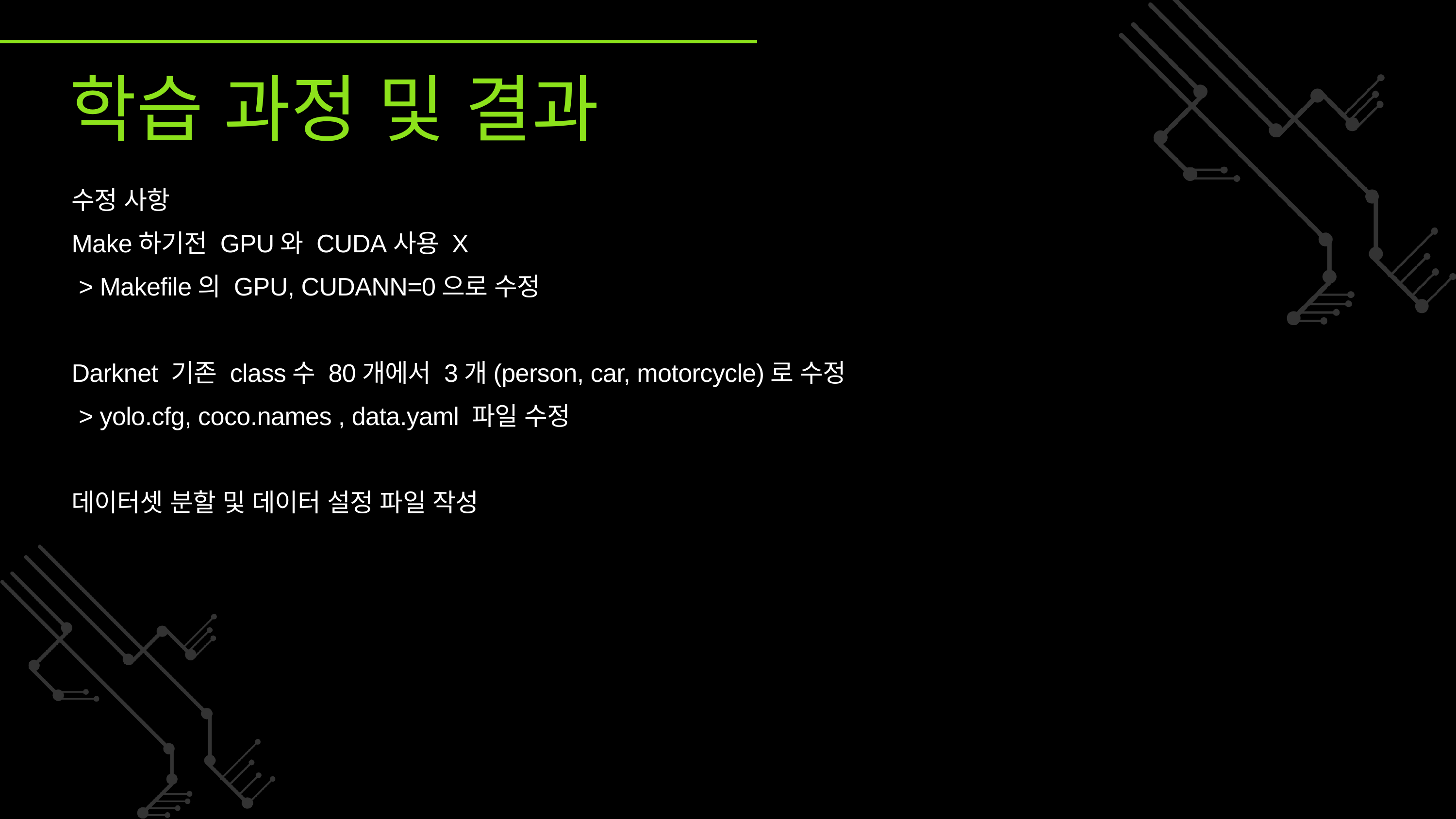

학습 과정 및 결과
수정 사항
Make하기전 GPU와 CUDA사용 X
 > Makefile의 GPU, CUDANN=0으로 수정

Darknet 기존 class수 80개에서 3개(person, car, motorcycle)로 수정
 > yolo.cfg, coco.names , data.yaml 파일 수정

데이터셋 분할 및 데이터 설정 파일 작성